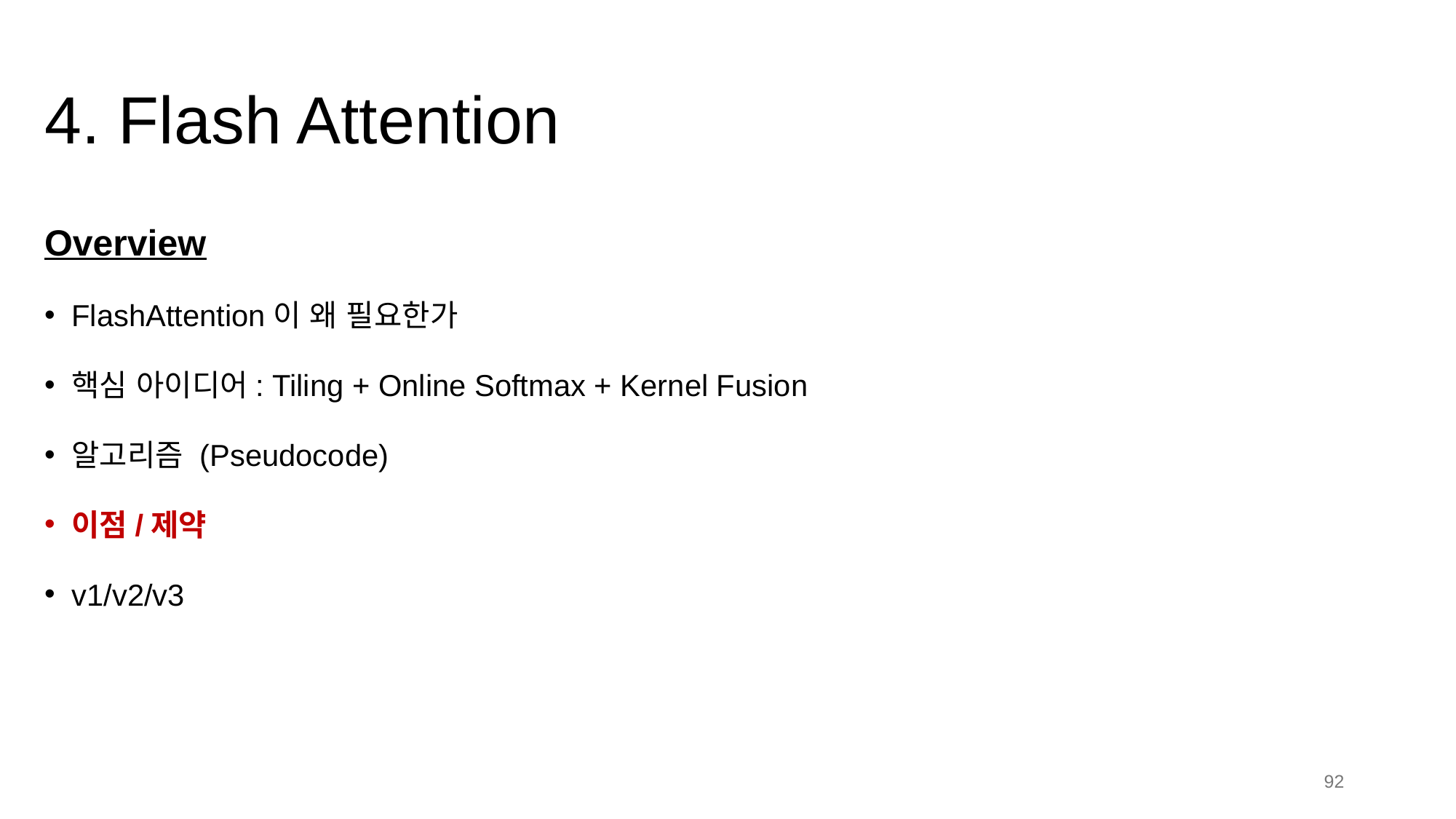

# 4. Flash Attention
Overview
FlashAttention이 왜 필요한가
핵심 아이디어: Tiling + Online Softmax + Kernel Fusion
알고리즘 (Pseudocode)
이점/제약
v1/v2/v3
92